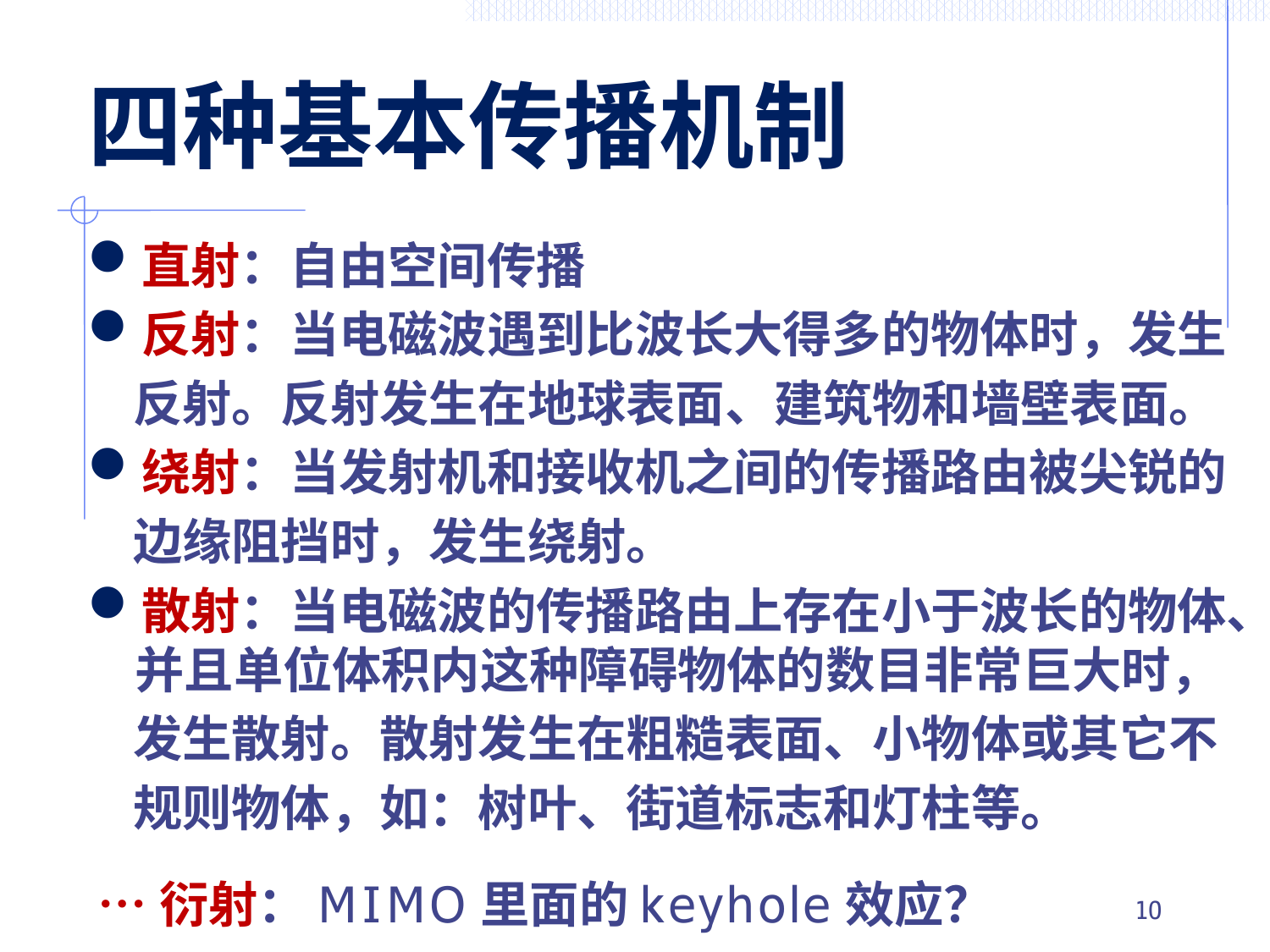

# 四种基本传播机制
直射：自由空间传播
反射：当电磁波遇到比波长大得多的物体时，发生
   反射。反射发生在地球表面、建筑物和墙壁表面。
绕射：当发射机和接收机之间的传播路由被尖锐的
   边缘阻挡时，发生绕射。
散射：当电磁波的传播路由上存在小于波长的物体、并且单位体积内这种障碍物体的数目非常巨大时，
   发生散射。散射发生在粗糙表面、小物体或其它不
   规则物体，如：树叶、街道标志和灯柱等。
…衍射：MIMO里面的keyhole效应？
10